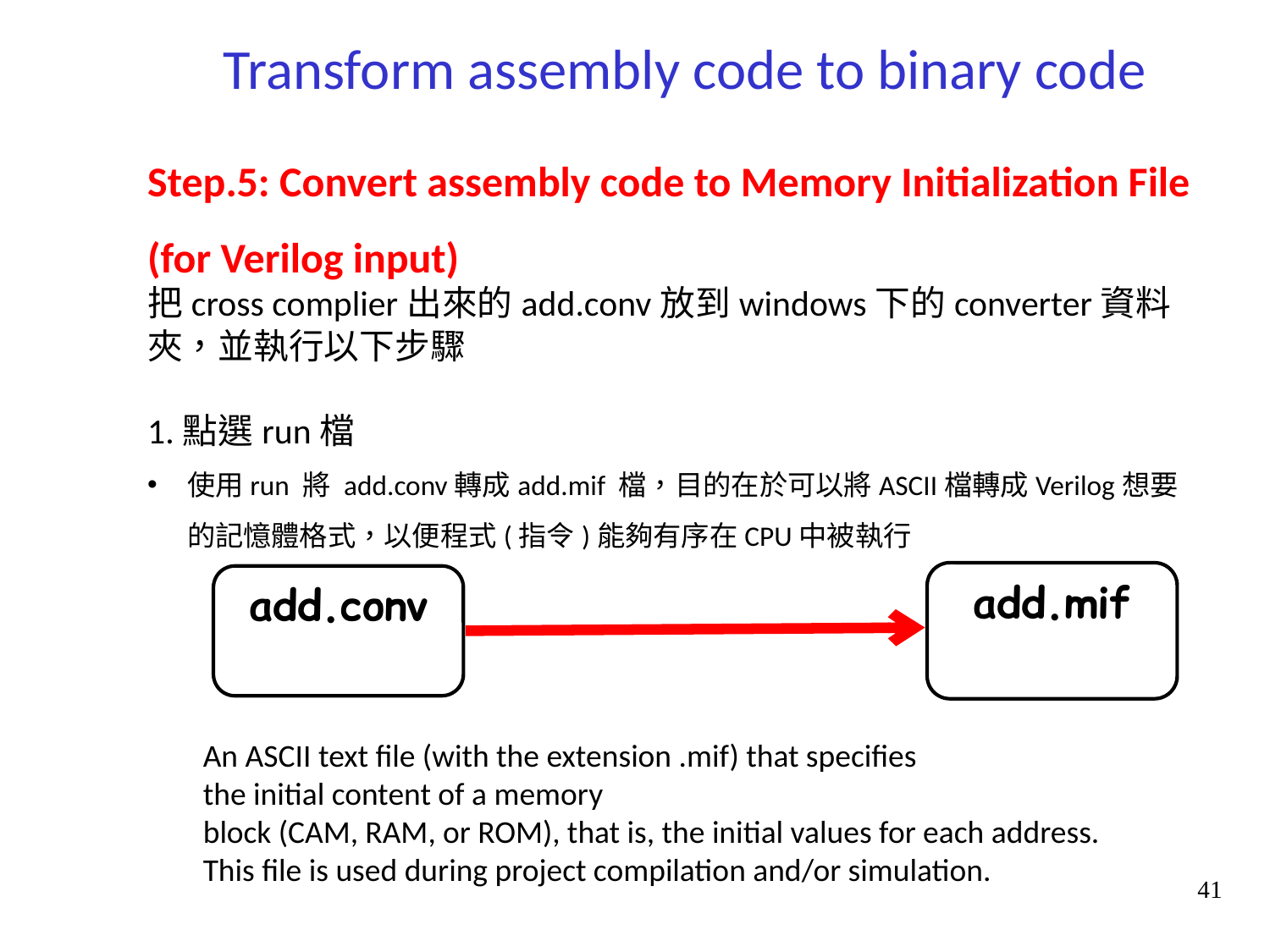

Transform assembly code to binary code

Step.5: Convert assembly code to Memory Initialization File (for Verilog input)
把cross complier出來的add.conv放到windows下的converter資料夾，並執行以下步驟

1.點選run檔
使用run 將 add.conv轉成add.mif 檔，目的在於可以將ASCII檔轉成Verilog想要的記憶體格式，以便程式(指令)能夠有序在CPU中被執行

add.mif
add.conv
An ASCII text file (with the extension .mif) that specifies
the initial content of a memory
block (CAM, RAM, or ROM), that is, the initial values for each address.
This file is used during project compilation and/or simulation.
41